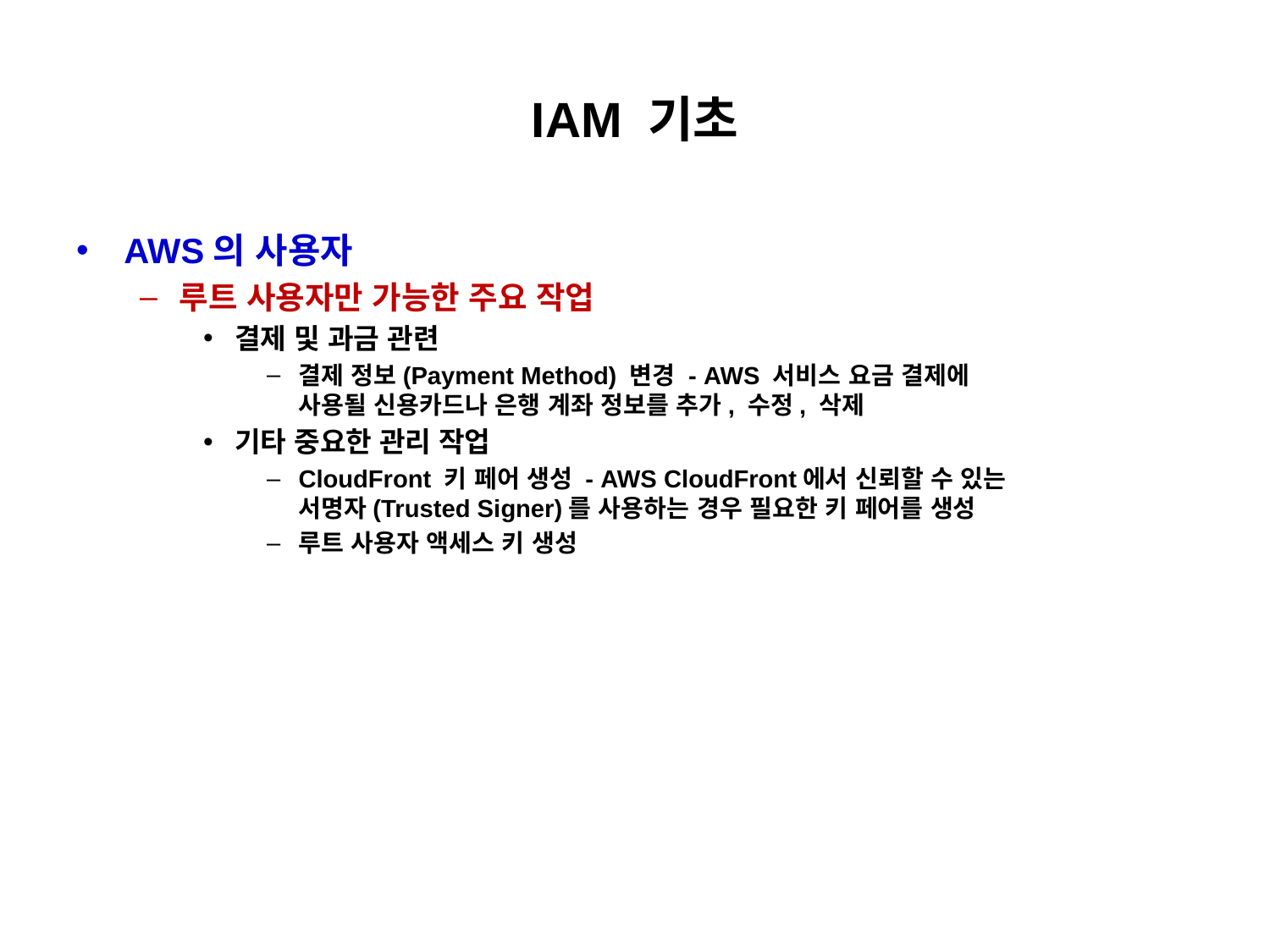

# IAM 기초
AWS의 사용자
루트 사용자만 가능한 주요 작업
결제 및 과금 관련
결제 정보(Payment Method) 변경 - AWS 서비스 요금 결제에
사용될 신용카드나 은행 계좌 정보를 추가, 수정, 삭제
기타 중요한 관리 작업
CloudFront 키 페어 생성 - AWS CloudFront에서 신뢰할 수 있는
서명자(Trusted Signer)를 사용하는 경우 필요한 키 페어를 생성
루트 사용자 액세스 키 생성